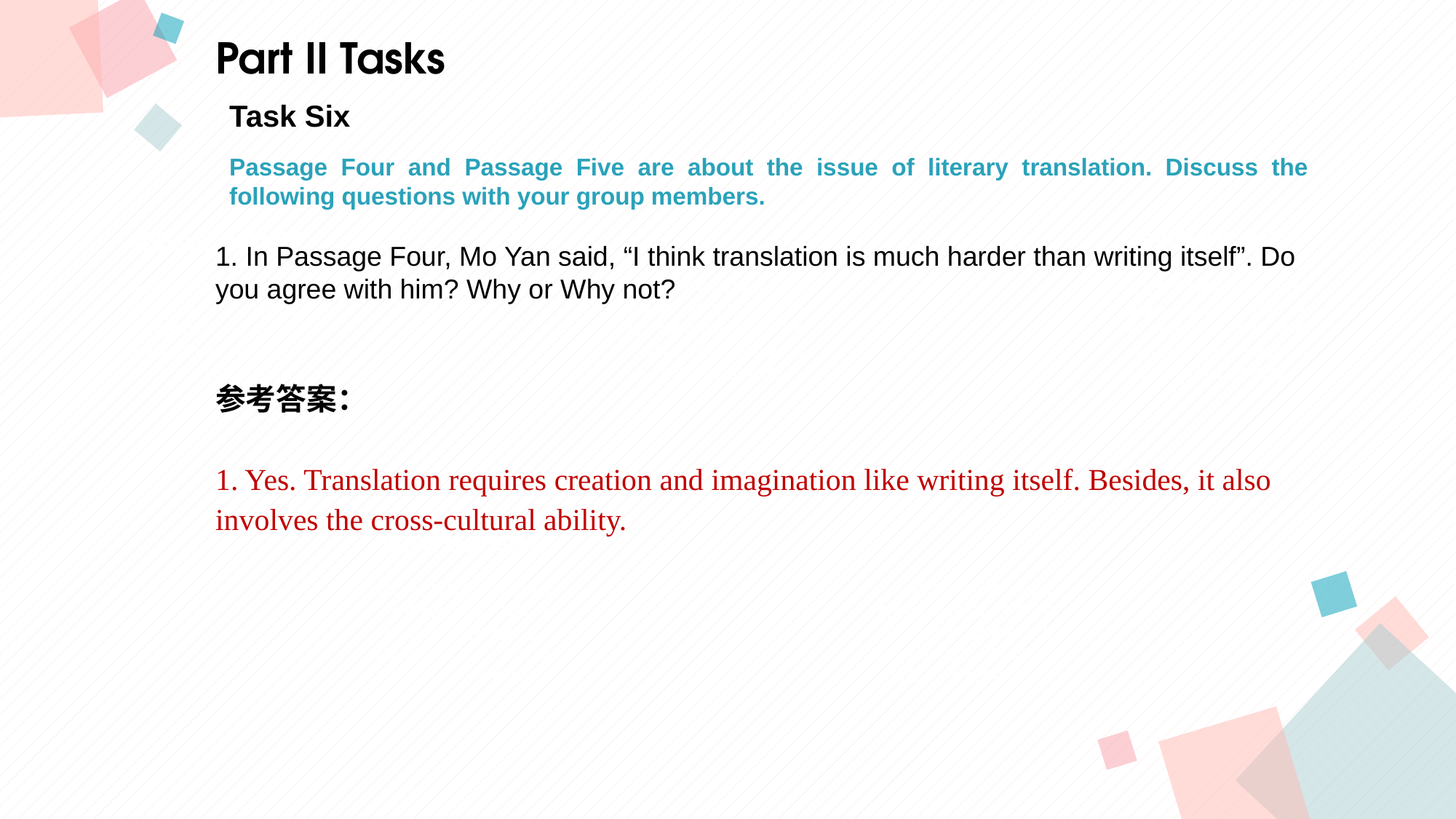

Part II Tasks
Task Six

Passage Four and Passage Five are about the issue of literary translation. Discuss the following questions with your group members.
点击此处添加标题
点击此处添加标题
1. In Passage Four, Mo Yan said, “I think translation is much harder than writing itself”. Do you agree with him? Why or Why not?
标题数字等都可以通过点击和重新输入进行更改，顶部“开始”面板中可以对字体、字号、颜色等进行修改。建议正文8-14号字，1.3倍字间距。
标题数字等都可以通过点击和重新输入进行更改，顶部“开始”面板中可以对字体、字号、颜色等进行修改。建议正文8-14号字，1.3倍字间距。
标题数字等都可以通过点击和重新输入进行更改，顶部“开始”面板中可以对字体、字号、颜色等进行修改。建议正文8-14号字，1.3倍字间距。
参考答案：

1. Yes. Translation requires creation and imagination like writing itself. Besides, it also
involves the cross-cultural ability.
点击此处添加标题
标题数字等都可以通过点击和重新输入进行更改，顶部“开始”面板中可以对字体、字号、颜色等进行修改。建议正文8-14号字，1.3倍字间距。
标题数字等都可以通过点击和重新输入进行更改，顶部“开始”面板中可以对字体、字号、颜色等进行修改。建议正文8-14号字，1.3倍字间距。